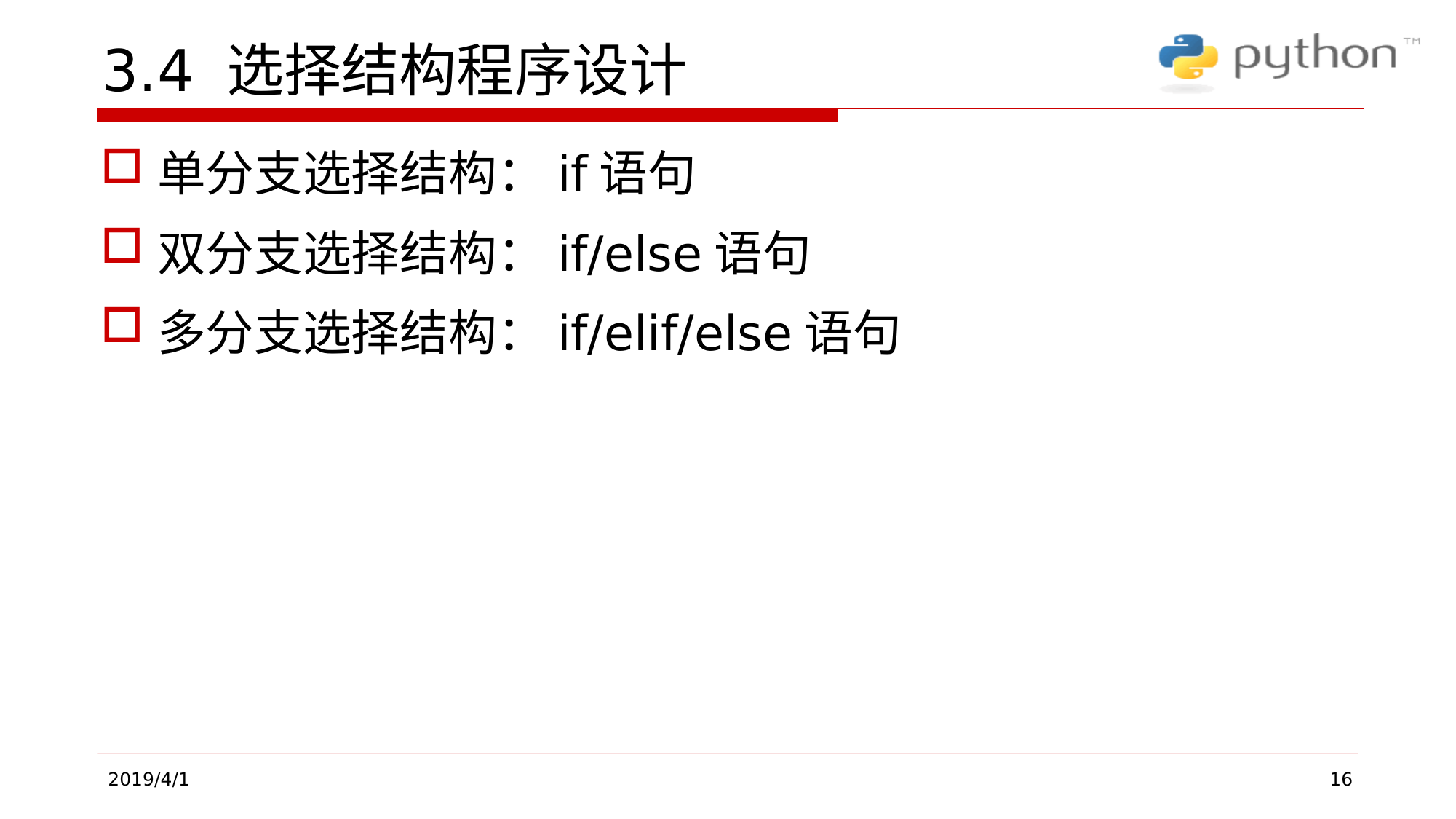

# 3.4 选择结构程序设计
单分支选择结构：if语句
双分支选择结构：if/else语句
多分支选择结构：if/elif/else语句
16
2019/4/1